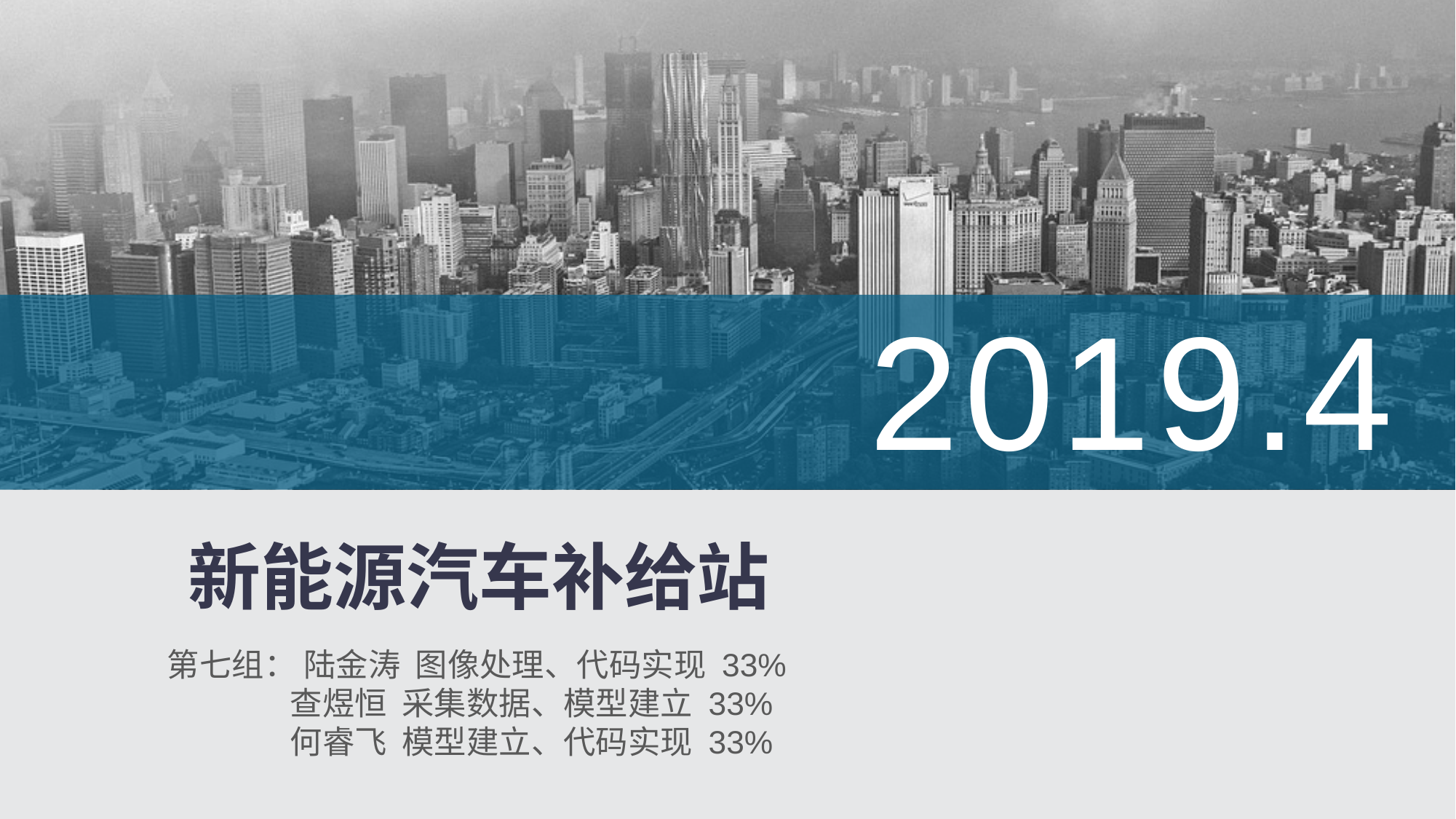

2019.4

新能源汽车补给站
第七组： 陆金涛  图像处理、代码实现 33%
              查煜恒  采集数据、模型建立 33%
              何睿飞  模型建立、代码实现 33%